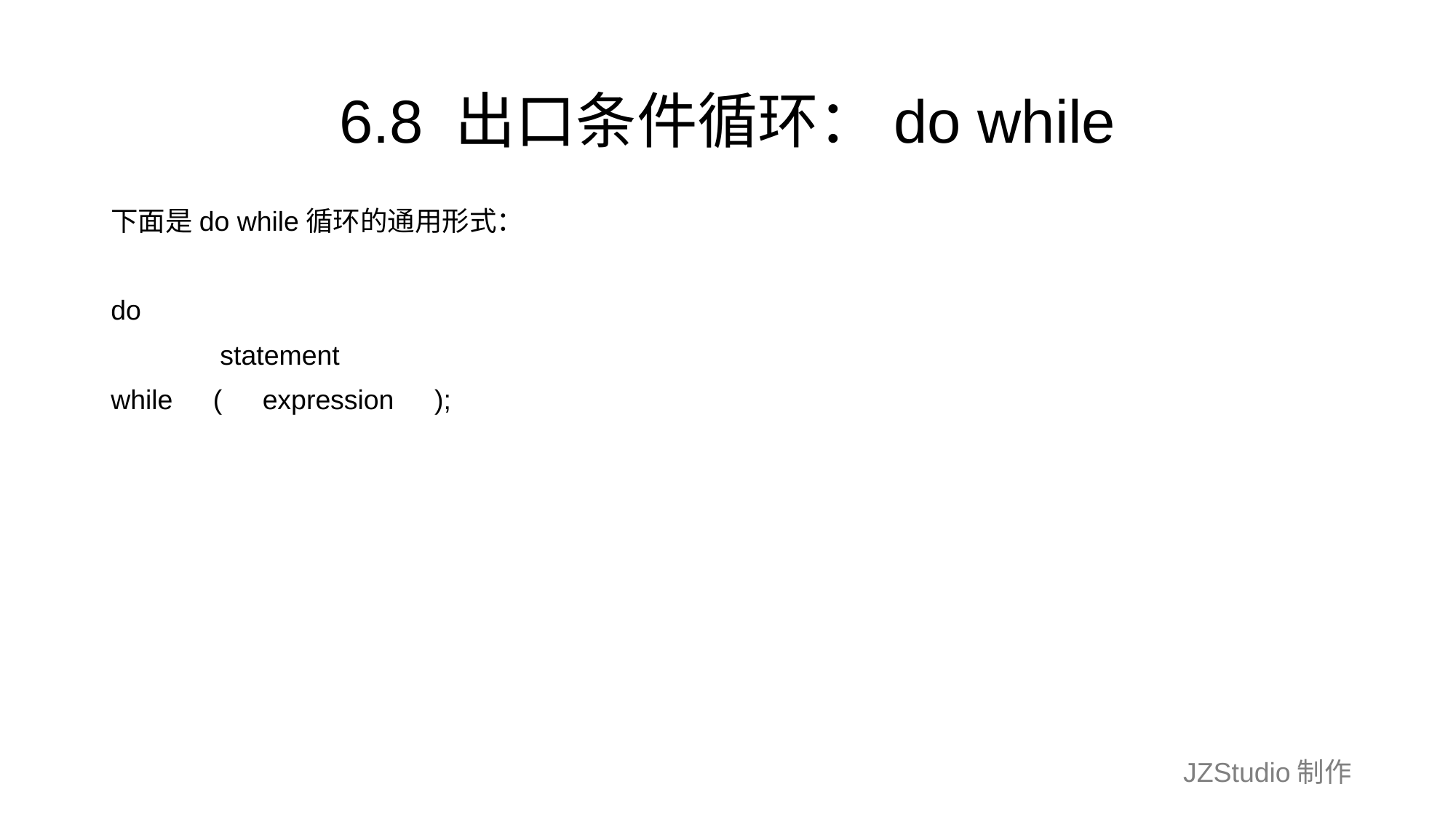

# 6.8 出口条件循环：do while
下面是do while循环的通用形式：

do
	statement
while　(　expression　);